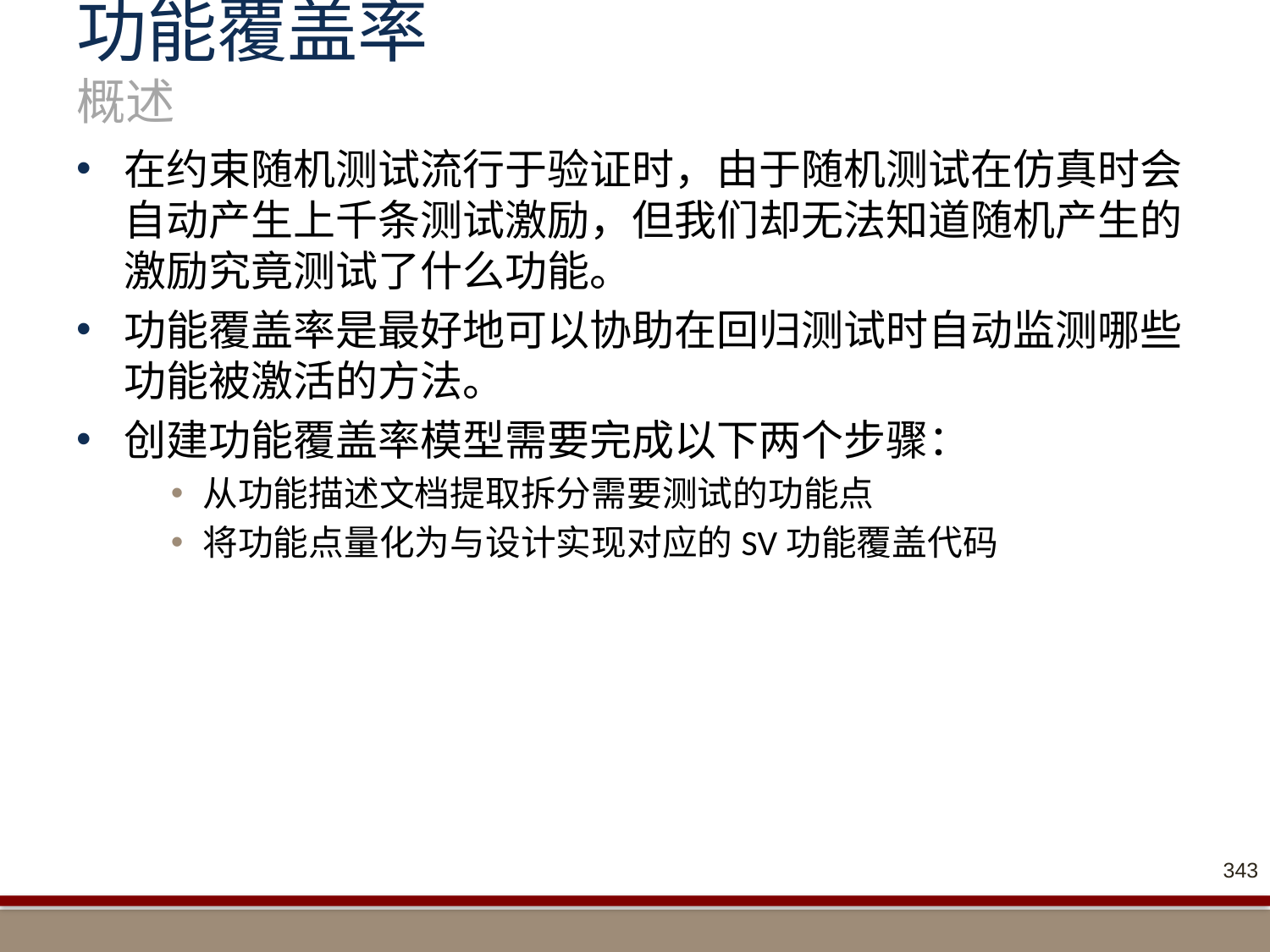

# 功能覆盖率 概述
在约束随机测试流行于验证时，由于随机测试在仿真时会自动产生上千条测试激励，但我们却无法知道随机产生的激励究竟测试了什么功能。
功能覆盖率是最好地可以协助在回归测试时自动监测哪些功能被激活的方法。
创建功能覆盖率模型需要完成以下两个步骤：
从功能描述文档提取拆分需要测试的功能点
将功能点量化为与设计实现对应的SV功能覆盖代码

343